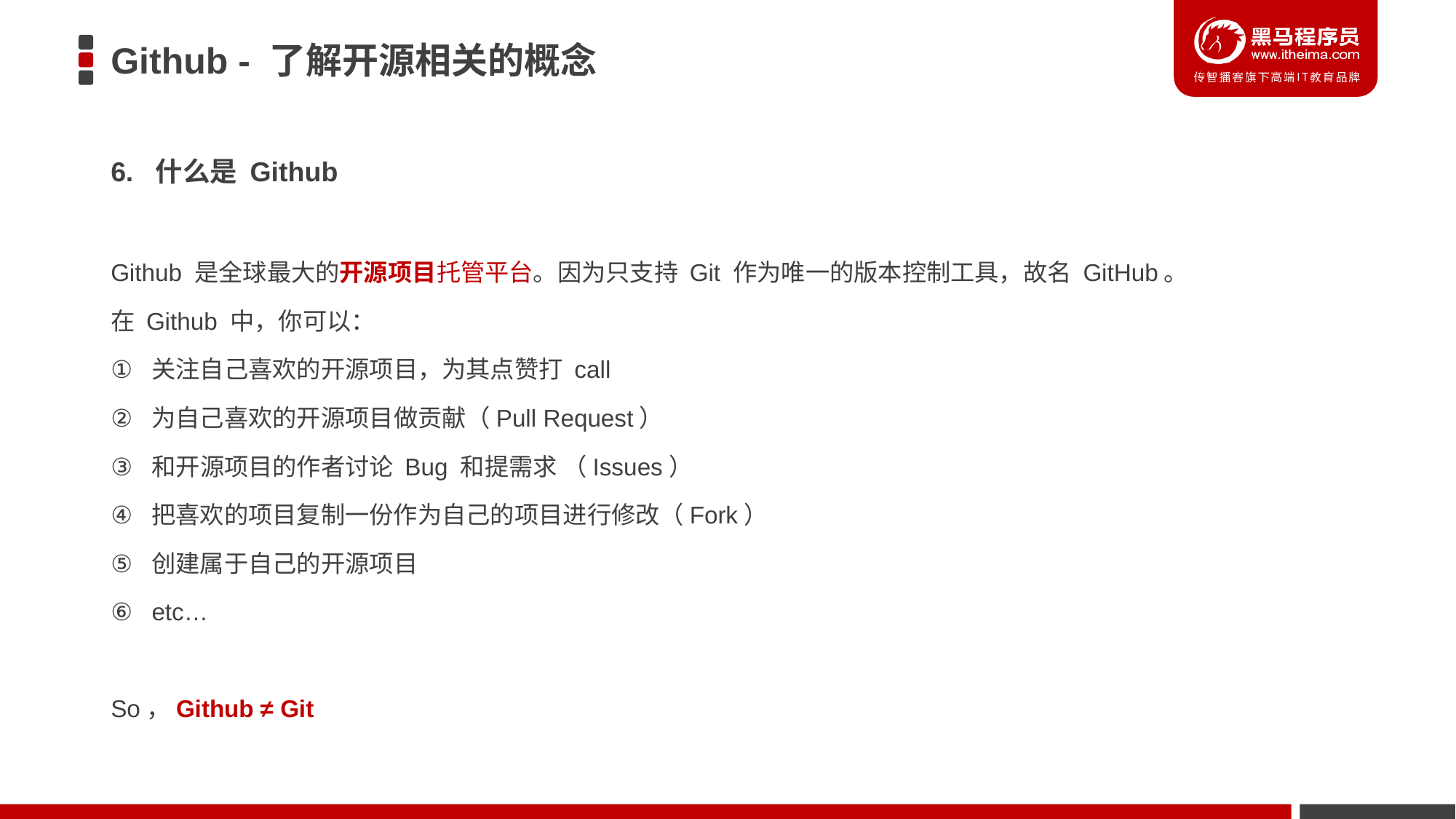

# Github - 了解开源相关的概念
6.  什么是 Github
Github 是全球最大的开源项目托管平台。因为只支持 Git 作为唯一的版本控制工具，故名 GitHub。
在 Github 中，你可以：
关注自己喜欢的开源项目，为其点赞打 call
为自己喜欢的开源项目做贡献（Pull Request）
和开源项目的作者讨论 Bug 和提需求 （Issues）
把喜欢的项目复制一份作为自己的项目进行修改（Fork）
创建属于自己的开源项目
etc…

So，Github ≠ Git